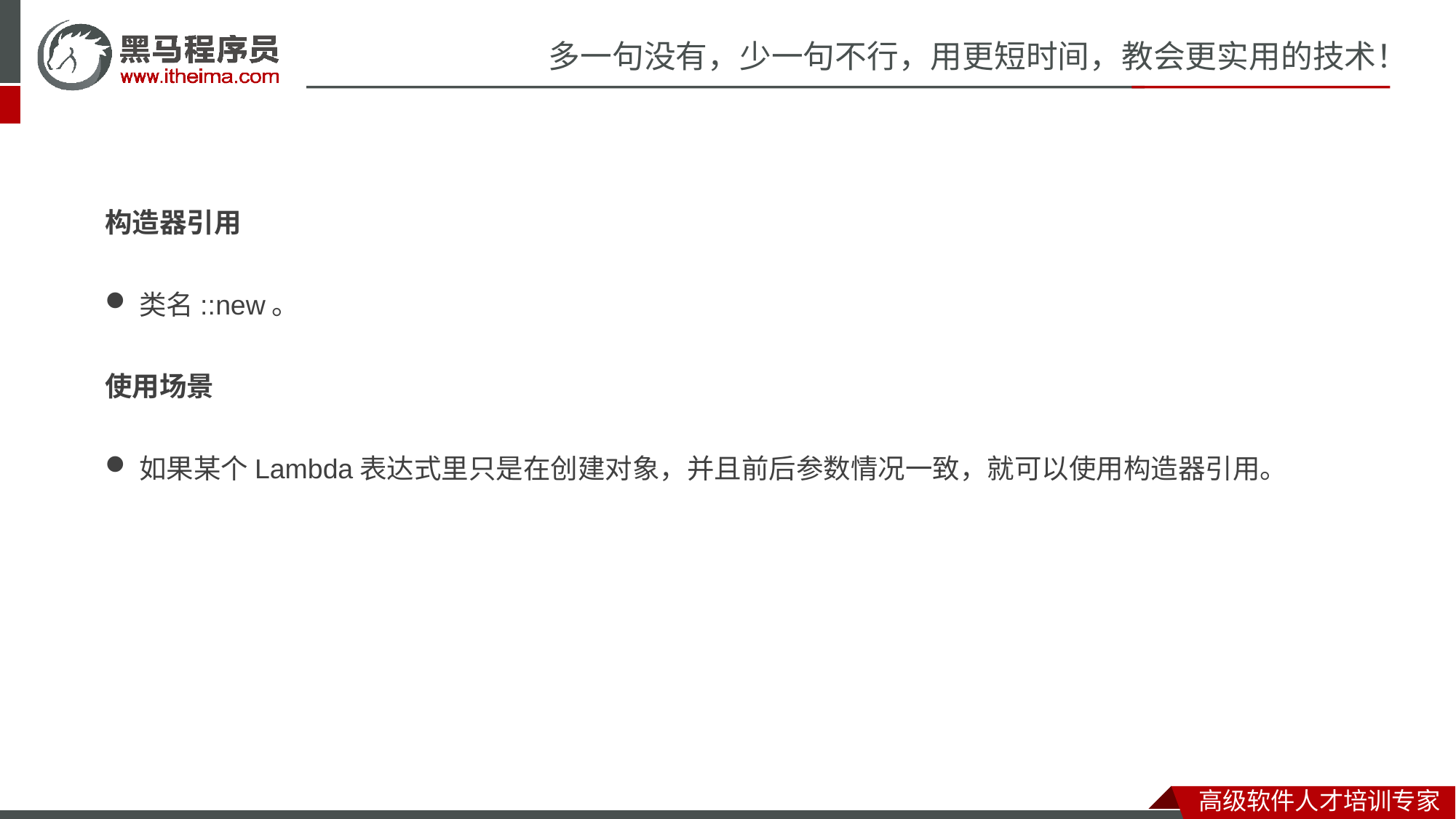

构造器引用
类名::new。
使用场景
如果某个Lambda表达式里只是在创建对象，并且前后参数情况一致，就可以使用构造器引用。